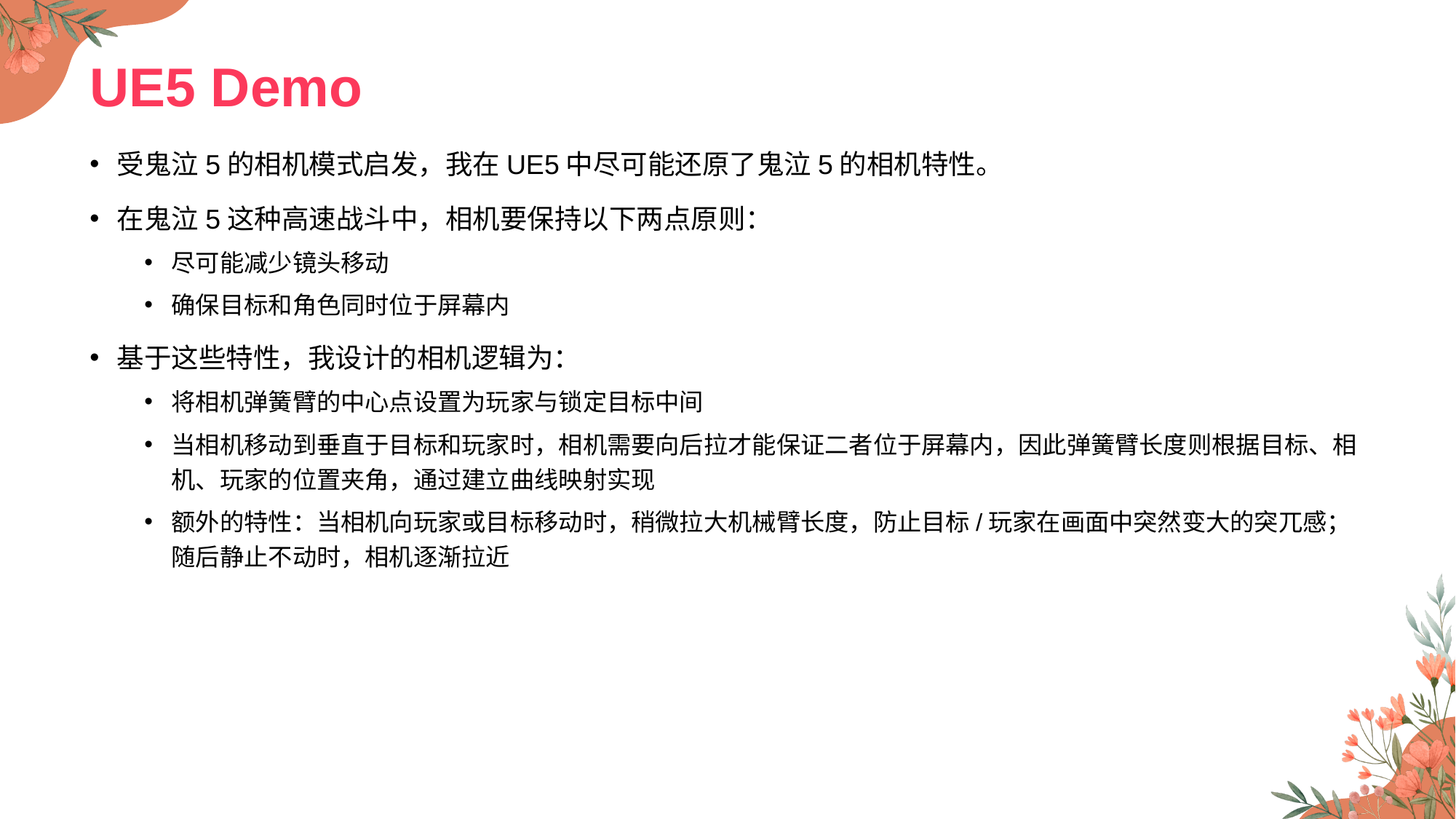

# UE5 Demo
受鬼泣5的相机模式启发，我在UE5中尽可能还原了鬼泣5的相机特性。
在鬼泣5这种高速战斗中，相机要保持以下两点原则：
尽可能减少镜头移动
确保目标和角色同时位于屏幕内
基于这些特性，我设计的相机逻辑为：
将相机弹簧臂的中心点设置为玩家与锁定目标中间
当相机移动到垂直于目标和玩家时，相机需要向后拉才能保证二者位于屏幕内，因此弹簧臂长度则根据目标、相机、玩家的位置夹角，通过建立曲线映射实现
额外的特性：当相机向玩家或目标移动时，稍微拉大机械臂长度，防止目标/玩家在画面中突然变大的突兀感；随后静止不动时，相机逐渐拉近